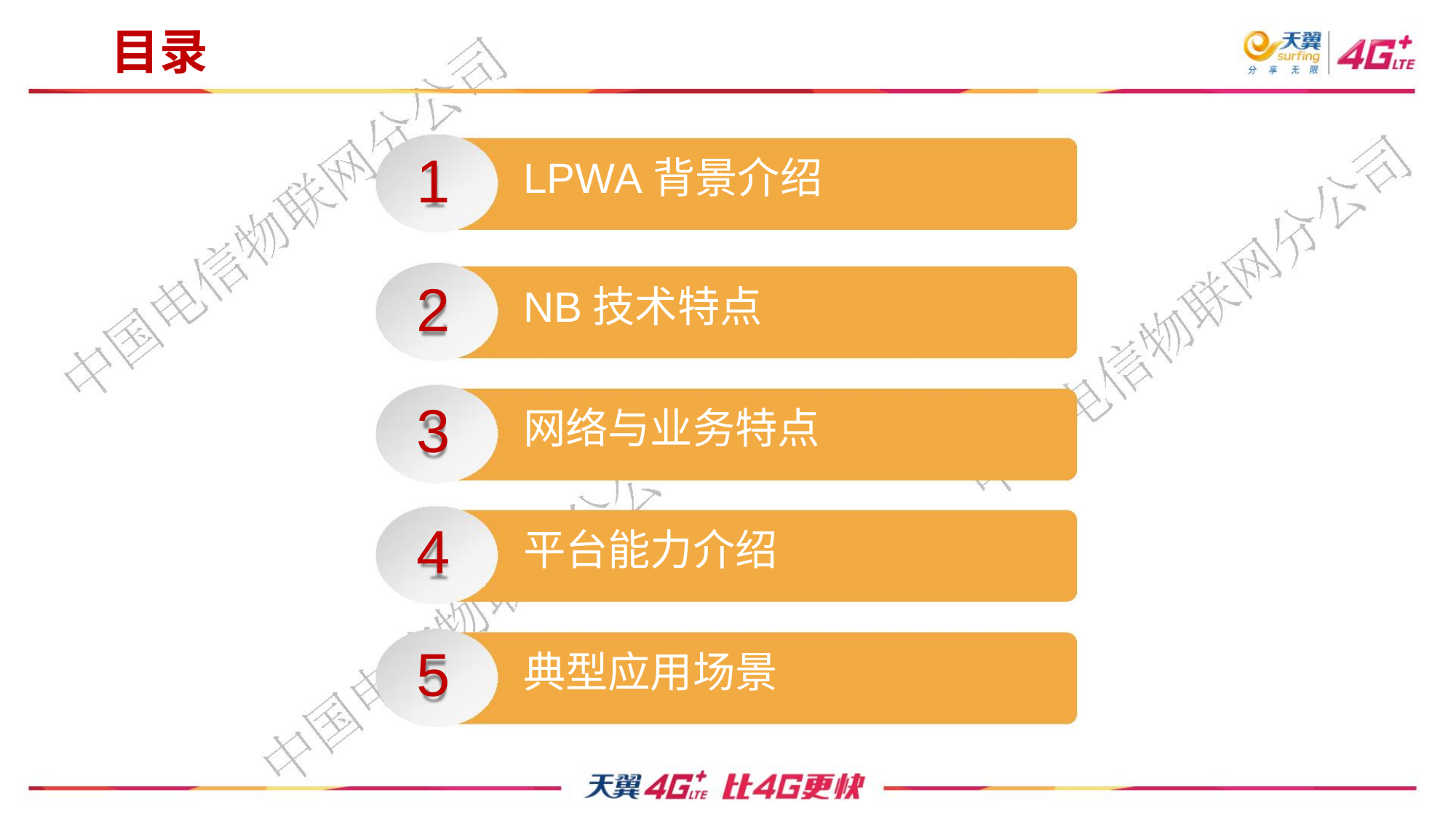

目录
1
2
3
4
5
LPWA背景介绍
NB技术特点
网络与业务特点
平台能力介绍
典型应用场景